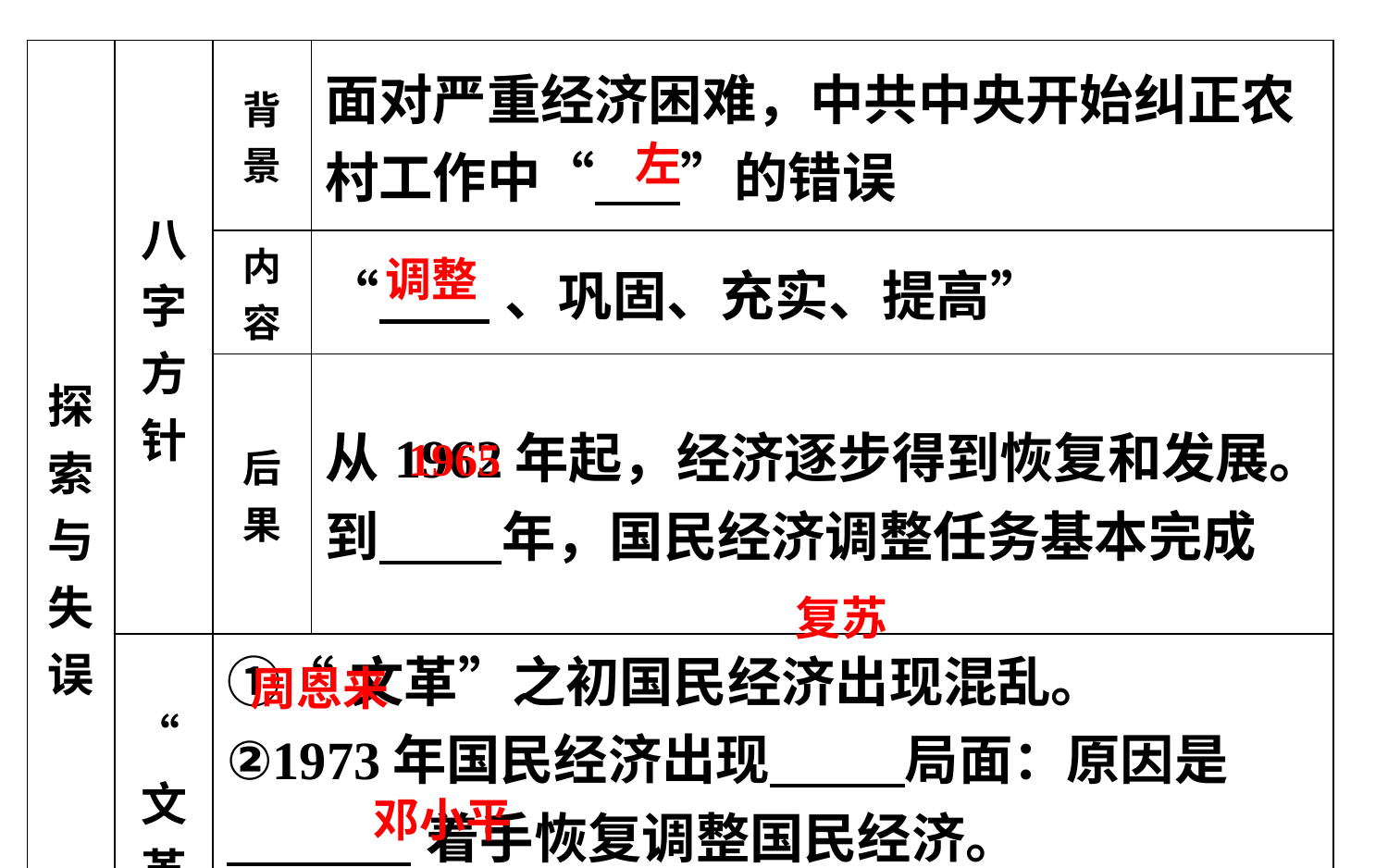

| 探索与失误 | 八字方针 | 背景 | 面对严重经济困难，中共中央开始纠正农村工作中“ ”的错误 |
| --- | --- | --- | --- |
|  |  | 内容 | “ 、巩固、充实、提高” |
|  |  | 后果 | 从1962年起，经济逐步得到恢复和发展。到 年，国民经济调整任务基本完成 |
|  | “文革” | ①“文革”之初国民经济出现混乱。 ②1973年国民经济出现 局面：原因是 着手恢复调整国民经济。 ③1975年国民经济呈现迅速回升局面：原 因是 的全面整顿。 |  |
左
调整
1965
复苏
周恩来
邓小平